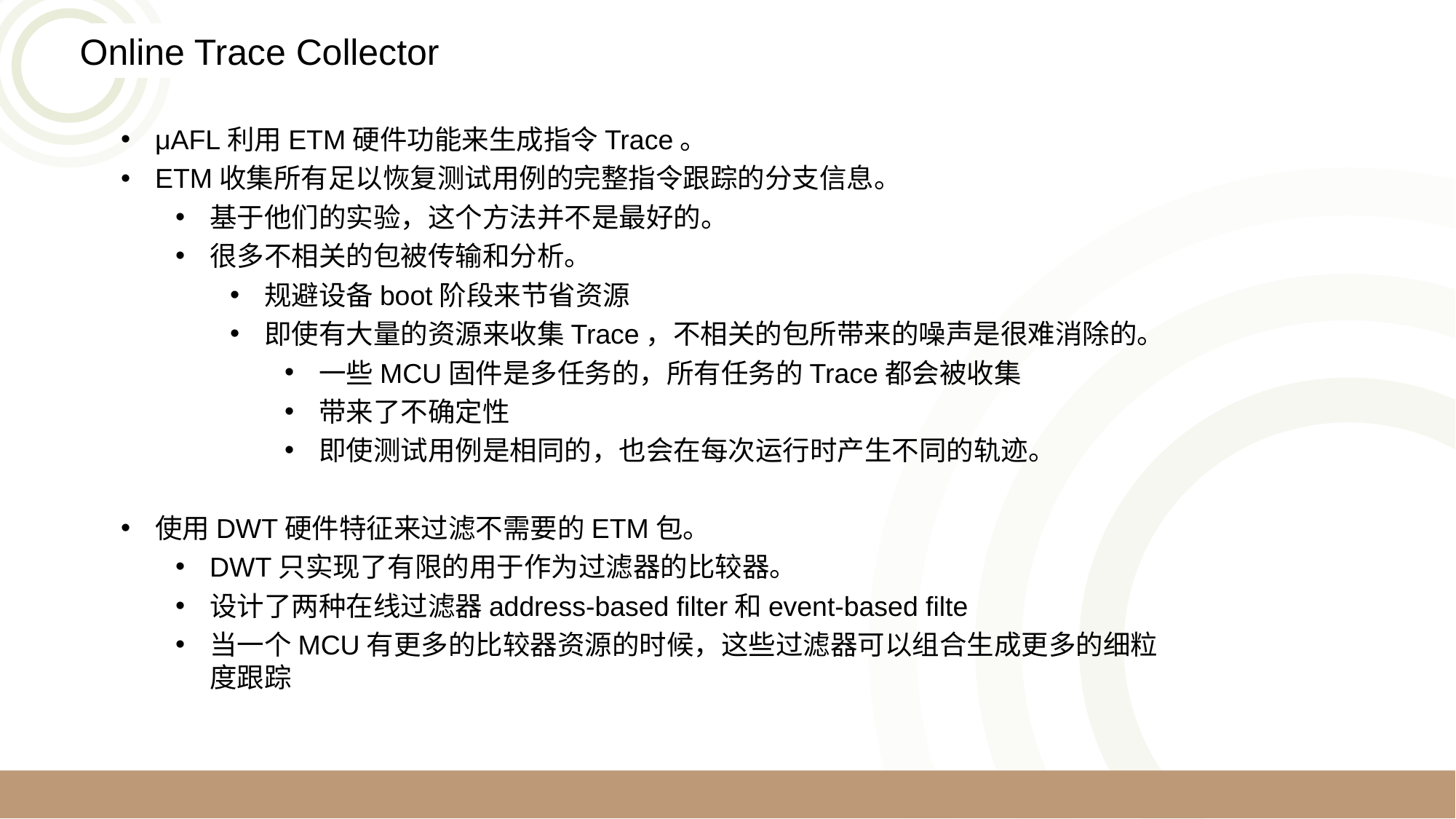

Online Trace Collector

μAFL利用ETM硬件功能来生成指令Trace。
ETM收集所有足以恢复测试用例的完整指令跟踪的分支信息。
基于他们的实验，这个方法并不是最好的。
很多不相关的包被传输和分析。
规避设备boot阶段来节省资源
即使有大量的资源来收集Trace，不相关的包所带来的噪声是很难消除的。
一些MCU固件是多任务的，所有任务的Trace都会被收集
带来了不确定性
即使测试用例是相同的，也会在每次运行时产生不同的轨迹。

使用DWT硬件特征来过滤不需要的ETM包。
DWT只实现了有限的用于作为过滤器的比较器。
设计了两种在线过滤器address-based filter和event-based filte
当一个MCU有更多的比较器资源的时候，这些过滤器可以组合生成更多的细粒度跟踪